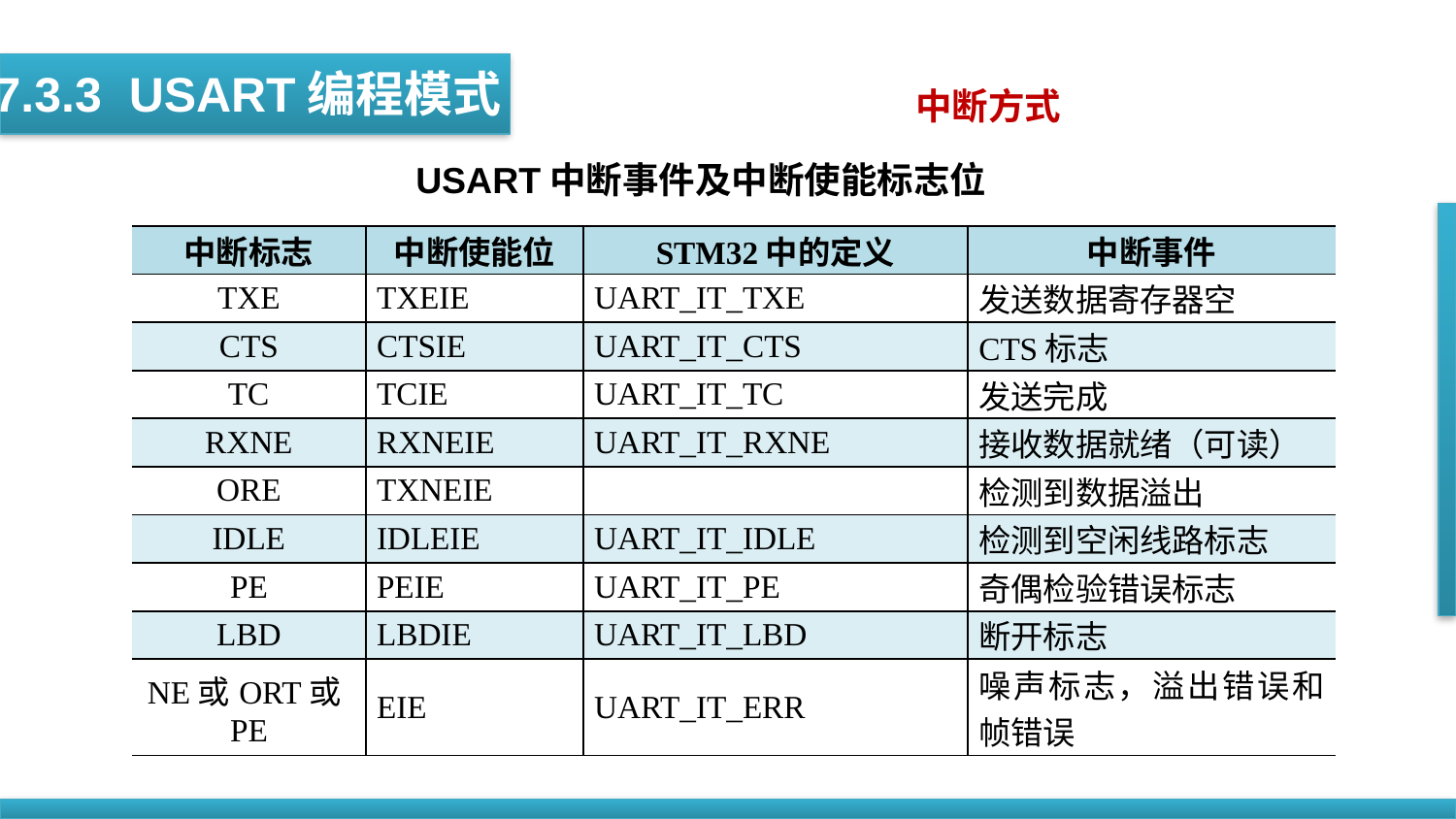

7.3.3  USART编程模式
中断方式
USART中断事件及中断使能标志位
| 中断标志 | 中断使能位 | STM32中的定义 | 中断事件 |
| --- | --- | --- | --- |
| TXE | TXEIE | UART\_IT\_TXE | 发送数据寄存器空 |
| CTS | CTSIE | UART\_IT\_CTS | CTS标志 |
| TC | TCIE | UART\_IT\_TC | 发送完成 |
| RXNE | RXNEIE | UART\_IT\_RXNE | 接收数据就绪（可读） |
| ORE | TXNEIE |  | 检测到数据溢出 |
| IDLE | IDLEIE | UART\_IT\_IDLE | 检测到空闲线路标志 |
| PE | PEIE | UART\_IT\_PE | 奇偶检验错误标志 |
| LBD | LBDIE | UART\_IT\_LBD | 断开标志 |
| NE或ORT或PE | EIE | UART\_IT\_ERR | 噪声标志，溢出错误和帧错误 |